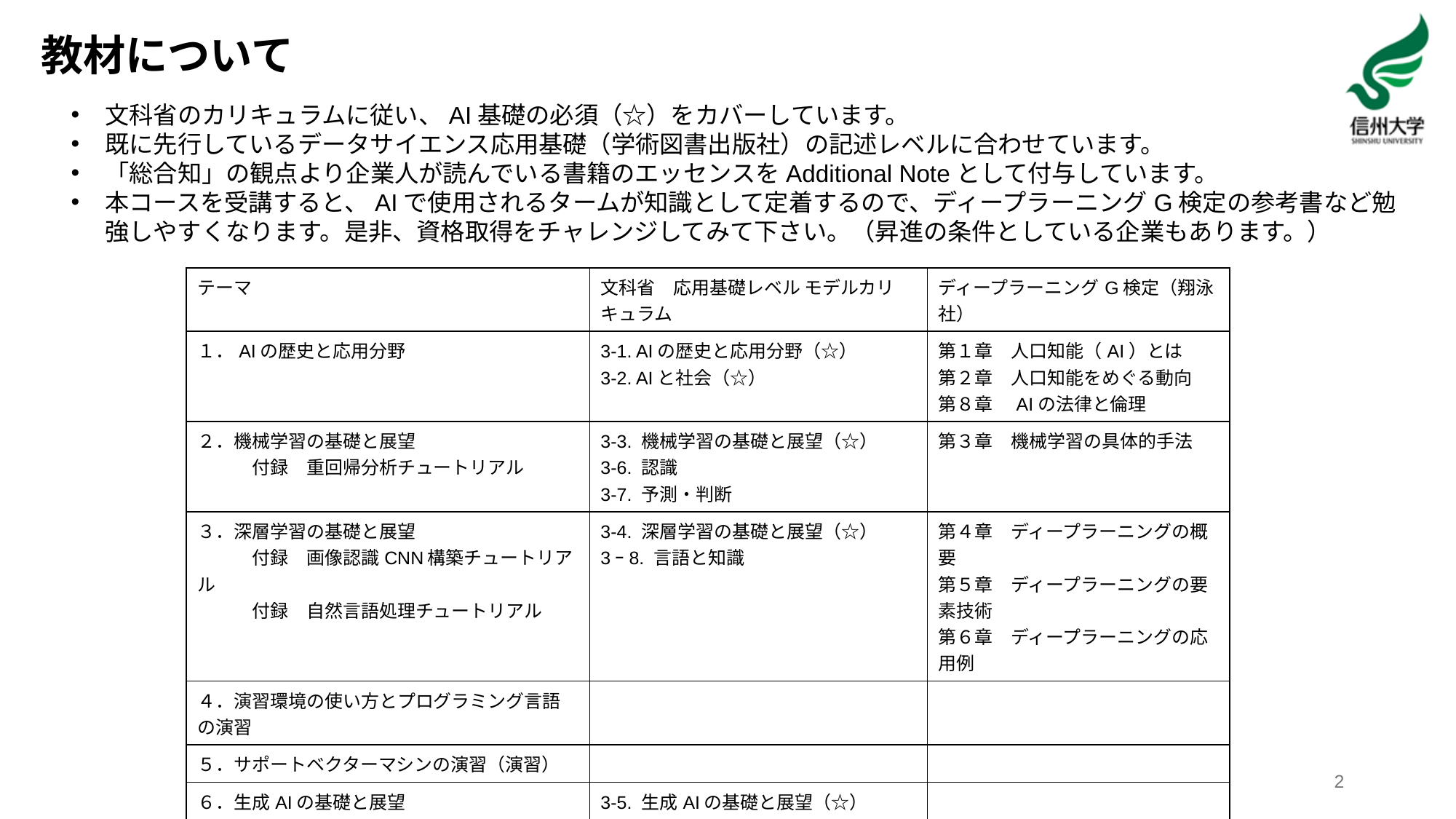

教材について
文科省のカリキュラムに従い、AI基礎の必須（☆）をカバーしています。
既に先行しているデータサイエンス応用基礎（学術図書出版社）の記述レベルに合わせています。
「総合知」の観点より企業人が読んでいる書籍のエッセンスをAdditional Noteとして付与しています。
本コースを受講すると、AIで使用されるタームが知識として定着するので、ディープラーニングG検定の参考書など勉強しやすくなります。是非、資格取得をチャレンジしてみて下さい。（昇進の条件としている企業もあります。）
| テーマ | 文科省　応用基礎レベル モデルカリキュラム | ディープラーニングG検定（翔泳社） |
| --- | --- | --- |
| １．AIの歴史と応用分野 | 3-1. AIの歴史と応用分野（☆） 3-2. AIと社会（☆） | 第１章　人口知能（AI）とは 第２章　人口知能をめぐる動向 第８章　AIの法律と倫理 |
| ２．機械学習の基礎と展望 　　　付録　重回帰分析チュートリアル | 3-3. 機械学習の基礎と展望（☆） 3-6. 認識 3-7. 予測・判断 | 第３章　機械学習の具体的手法 |
| ３．深層学習の基礎と展望 　　　付録　画像認識CNN構築チュートリアル 　　　付録　自然言語処理チュートリアル | 3-4. 深層学習の基礎と展望（☆） 3ｰ8. 言語と知識 | 第４章　ディープラーニングの概要 第５章　ディープラーニングの要素技術 第６章　ディープラーニングの応用例 |
| ４．演習環境の使い方とプログラミング言語の演習 |  |  |
| ５．サポートベクターマシンの演習（演習） |  |  |
| ６．生成AIの基礎と展望 | 3-5. 生成AIの基礎と展望（☆） |  |
| ７．AIの構築と運用 | 3-9. 身体と運動 3-10. AIの構築と運用（☆） | 第７章　AIの社会実装に向けて |
| ８．畳み込みニューラルネットワークの演習 |  |  |
2